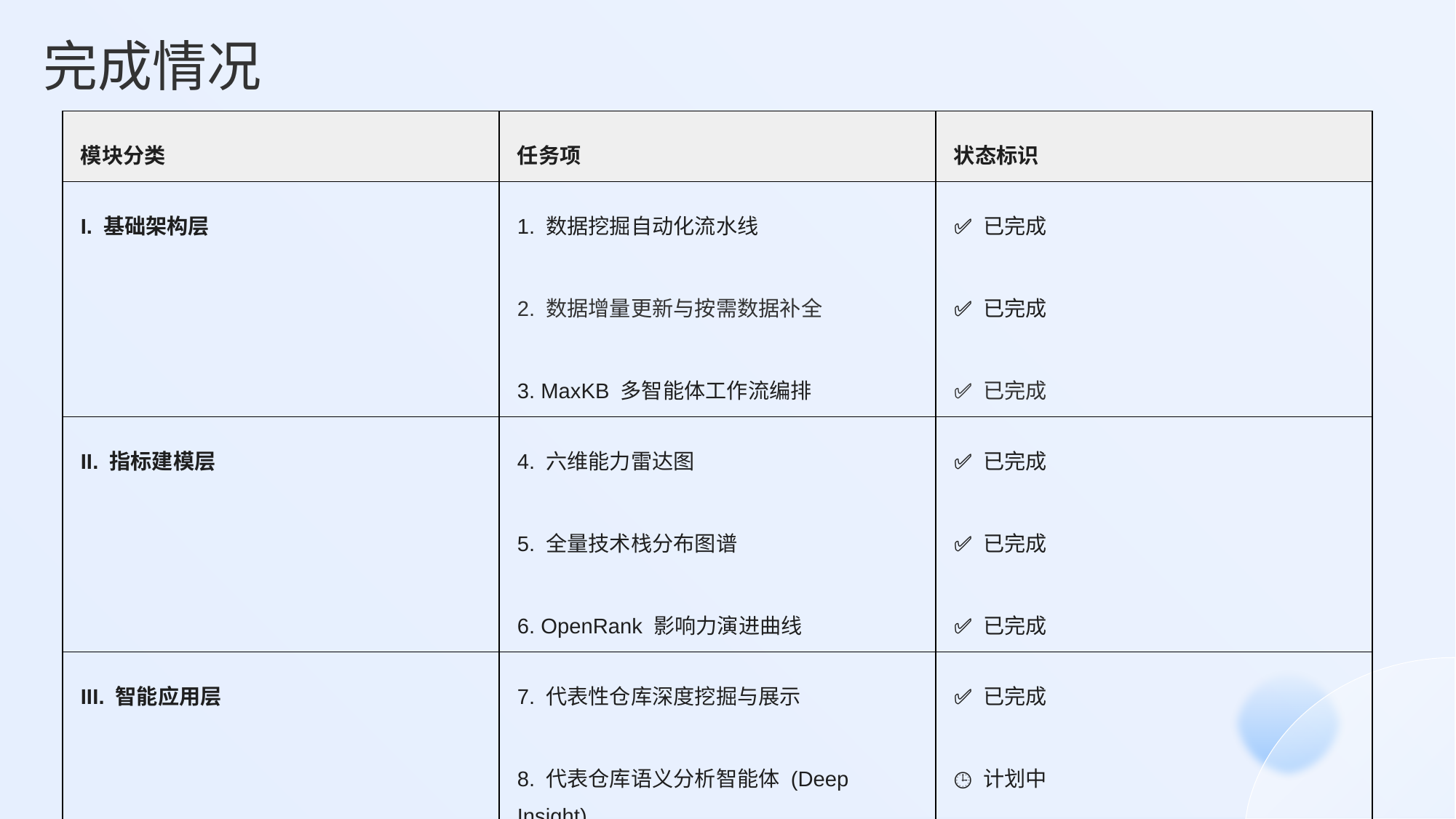

完成情况
| 模块分类 | 任务项 | 状态标识 |
| --- | --- | --- |
| I. 基础架构层 | 1. 数据挖掘自动化流水线 2. 数据增量更新与按需数据补全 3. MaxKB 多智能体工作流编排 | ✅ 已完成 ✅ 已完成 ✅ 已完成 |
| II. 指标建模层 | 4. 六维能力雷达图 5. 全量技术栈分布图谱 6. OpenRank 影响力演进曲线 | ✅ 已完成 ✅ 已完成 ✅ 已完成 |
| III. 智能应用层 | 7. 代表性仓库深度挖掘与展示 8. 代表仓库语义分析智能体 (Deep Insight) 9. 智能人才检索模式 (Retrieval Mode) | ✅ 已完成 🕒 计划中 🕒 计划中 |